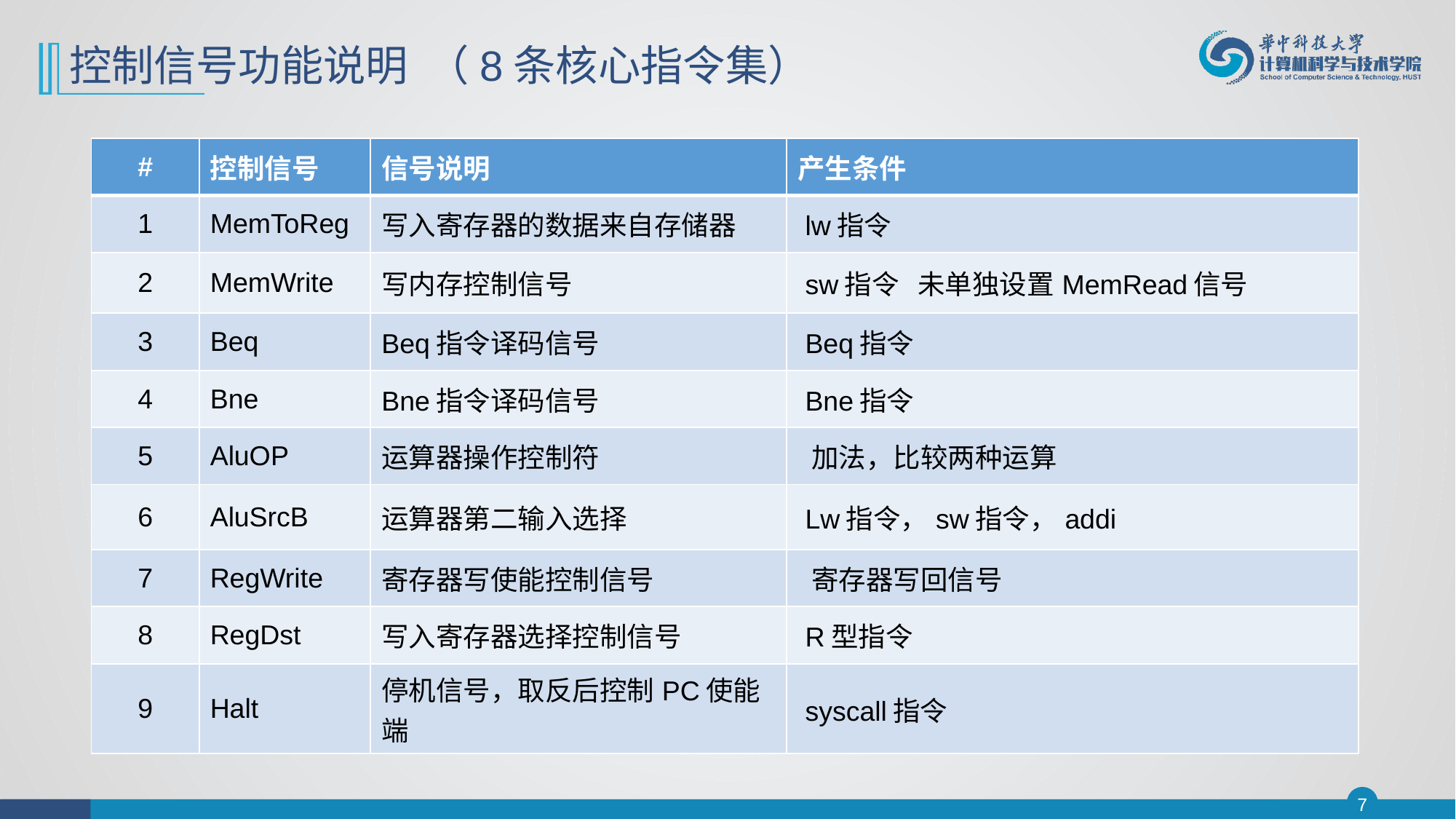

# 控制信号功能说明  （8条核心指令集）
| # | 控制信号 | 信号说明 | 产生条件 |
| --- | --- | --- | --- |
| 1 | MemToReg | 写入寄存器的数据来自存储器 | lw指令 |
| 2 | MemWrite | 写内存控制信号 | sw指令 未单独设置MemRead信号 |
| 3 | Beq | Beq指令译码信号 | Beq指令 |
| 4 | Bne | Bne指令译码信号 | Bne指令 |
| 5 | AluOP | 运算器操作控制符 | 加法，比较两种运算 |
| 6 | AluSrcB | 运算器第二输入选择 | Lw指令，sw指令，addi |
| 7 | RegWrite | 寄存器写使能控制信号 | 寄存器写回信号 |
| 8 | RegDst | 写入寄存器选择控制信号 | R型指令 |
| 9 | Halt | 停机信号，取反后控制PC使能端 | syscall指令 |